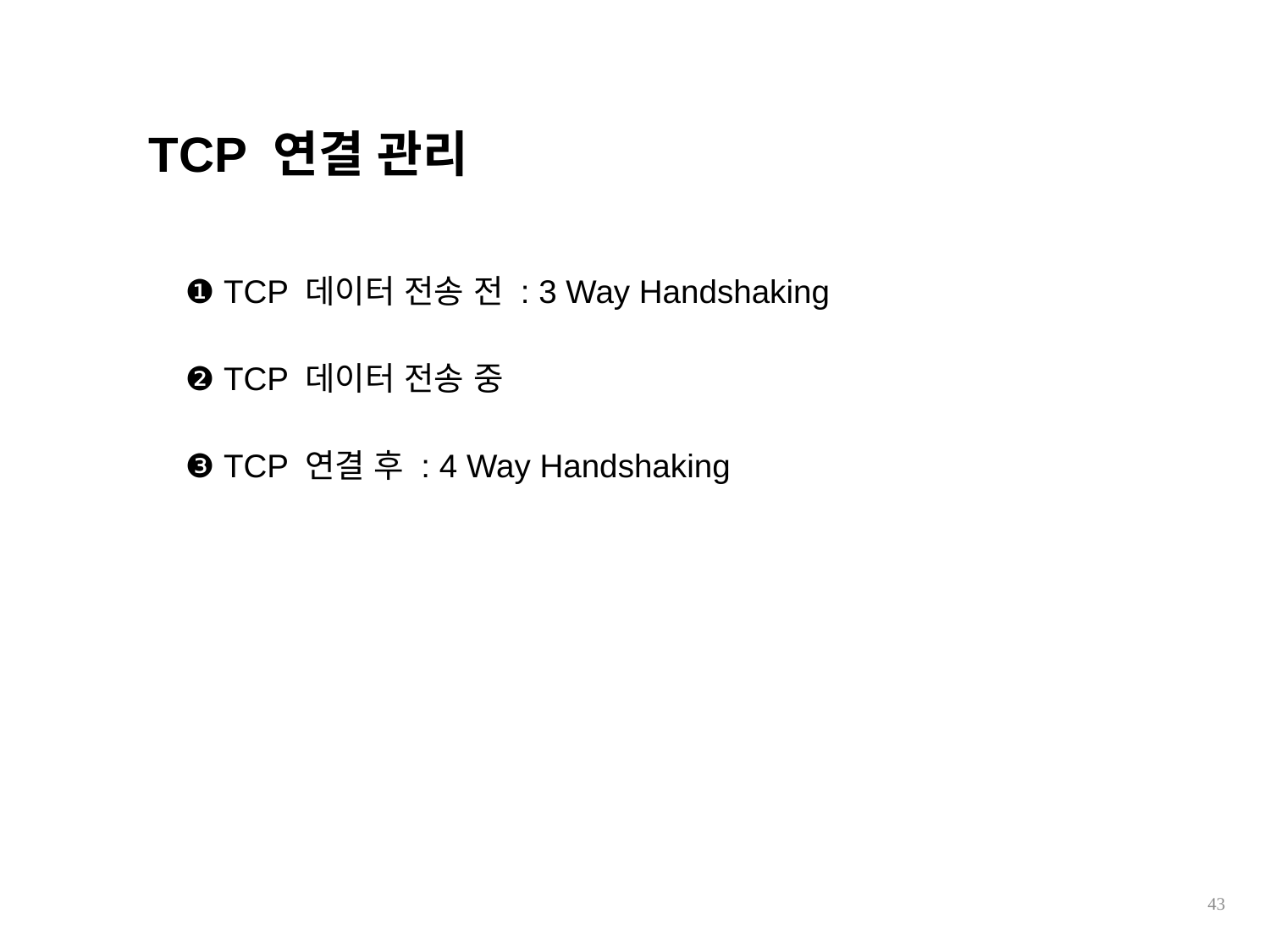

TCP 연결 관리
❶ TCP 데이터 전송 전 : 3 Way Handshaking
❷ TCP 데이터 전송 중
❸ TCP 연결 후 : 4 Way Handshaking
43